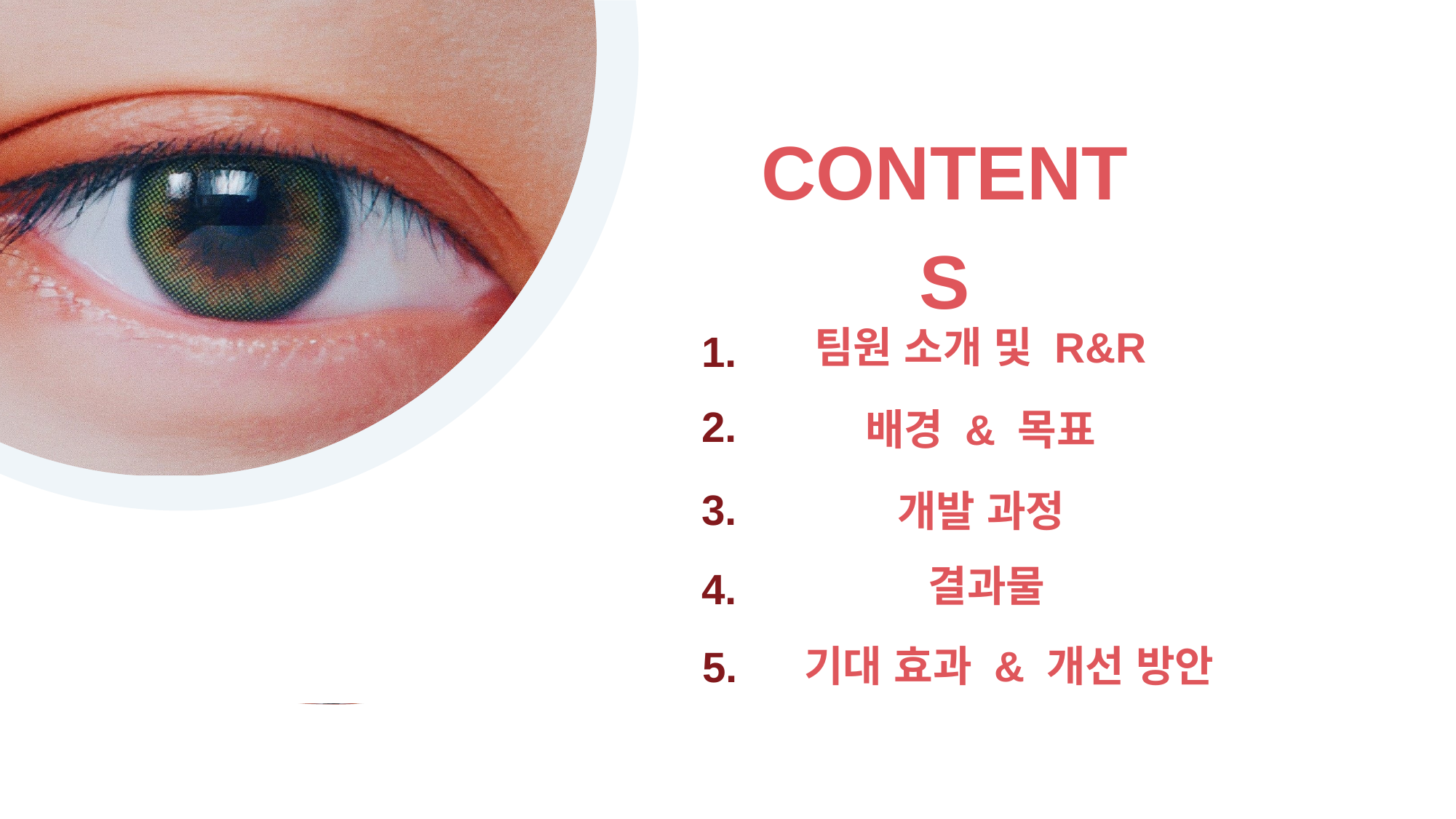

CONTENTS
팀원 소개 및 R&R
1.
2.
배경 & 목표
3.
개발 과정
결과물
4.
기대 효과 & 개선 방안
5.